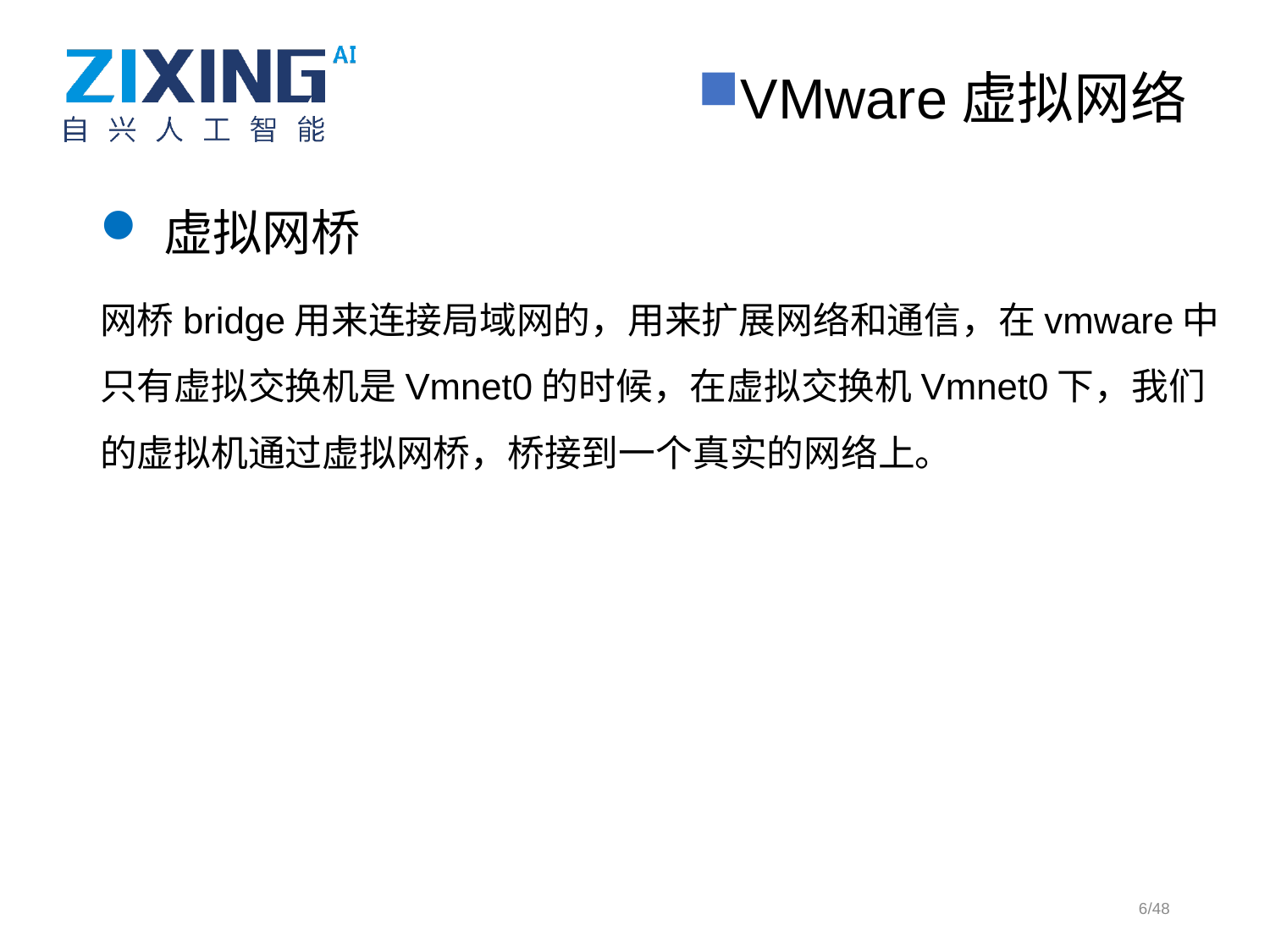

VMware虚拟网络
虚拟网桥
网桥bridge用来连接局域网的，用来扩展网络和通信，在vmware中只有虚拟交换机是Vmnet0的时候，在虚拟交换机Vmnet0下，我们的虚拟机通过虚拟网桥，桥接到一个真实的网络上。

6/48